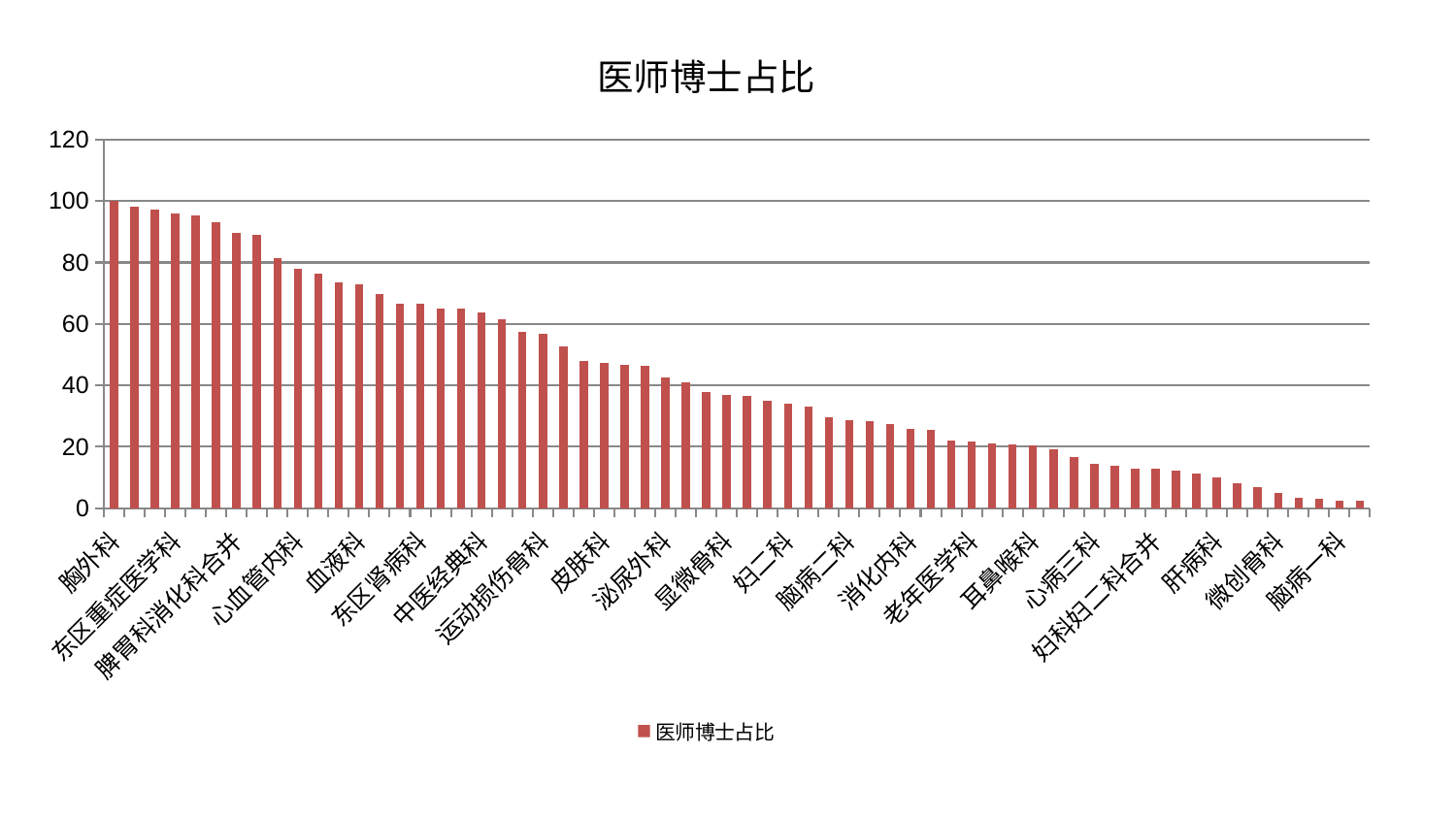

### Chart: 医师博士占比

| Category | 医师博士占比 |
|---|---|
| 胸外科 | 100.0 |
| 身心医学科 | 98.06260661083991 |
| 美容皮肤科 | 97.21699910345136 |
| 东区重症医学科 | 95.9504339153016 |
| 产科 | 95.32908855632567 |
| 针灸科 | 93.07057999215543 |
| 脾胃科消化科合并 | 89.50670162952143 |
| 脑病三科 | 88.98983799315218 |
| 肾脏内科 | 81.30139863166075 |
| 心血管内科 | 77.89880415656243 |
| 脊柱骨科 | 76.43184711052756 |
| 肾病科 | 73.569939148193 |
| 血液科 | 73.01422317192068 |
| 男科 | 69.63480528885403 |
| 神经内科 | 66.65206462412245 |
| 东区肾病科 | 66.62159596173872 |
| 小儿推拿科 | 65.05294680447491 |
| 儿科 | 64.97595582912398 |
| 中医经典科 | 63.784617967330504 |
| 呼吸内科 | 61.53457632939298 |
| 妇科 | 57.53404019344737 |
| 运动损伤骨科 | 56.95292405905632 |
| 风湿病科 | 52.73422650739248 |
| 中医外治中心 | 47.816832568476684 |
| 皮肤科 | 47.415899906344 |
| 内分泌科 | 46.543111775560234 |
| 口腔科 | 46.513775092055965 |
| 泌尿外科 | 42.71576422473843 |
| 小儿骨科 | 40.97092935195474 |
| 周围血管科 | 37.976499473929636 |
| 显微骨科 | 36.873740434364805 |
| 重症医学科 | 36.700691904898505 |
| 推拿科 | 35.06198428711889 |
| 妇二科 | 34.028803340465274 |
| 肝胆外科 | 33.067943018436296 |
| 心病一科 | 29.627968755148803 |
| 脑病二科 | 28.785055212475218 |
| 肿瘤内科 | 28.328082446321023 |
| 乳腺甲状腺外科 | 27.342434824257424 |
| 消化内科 | 25.915568478235322 |
| 神经外科 | 25.57004491773155 |
| 关节骨科 | 22.05329836827292 |
| 老年医学科 | 21.591000215999408 |
| 肛肠科 | 21.023099813276527 |
| 医院 | 20.91602902793398 |
| 耳鼻喉科 | 20.31271173366164 |
| 康复科 | 19.043105708276364 |
| 骨科 | 16.819529419378924 |
| 心病三科 | 14.618825934600677 |
| 普通外科 | 13.67184542990543 |
| 创伤骨科 | 12.800909088989023 |
| 妇科妇二科合并 | 12.734176893722912 |
| 治未病中心 | 12.205084293646209 |
| 脾胃病科 | 11.197248704951734 |
| 肝病科 | 10.050903153082809 |
| 综合内科 | 8.1894667319957 |
| 心病四科 | 6.806189570979925 |
| 微创骨科 | 5.050956894780721 |
| 西区重症医学科 | 3.5247924584459343 |
| 眼科 | 3.165385262132562 |
| 脑病一科 | 2.386952373673673 |
| 心病二科 | 2.3769231598090057 |
214